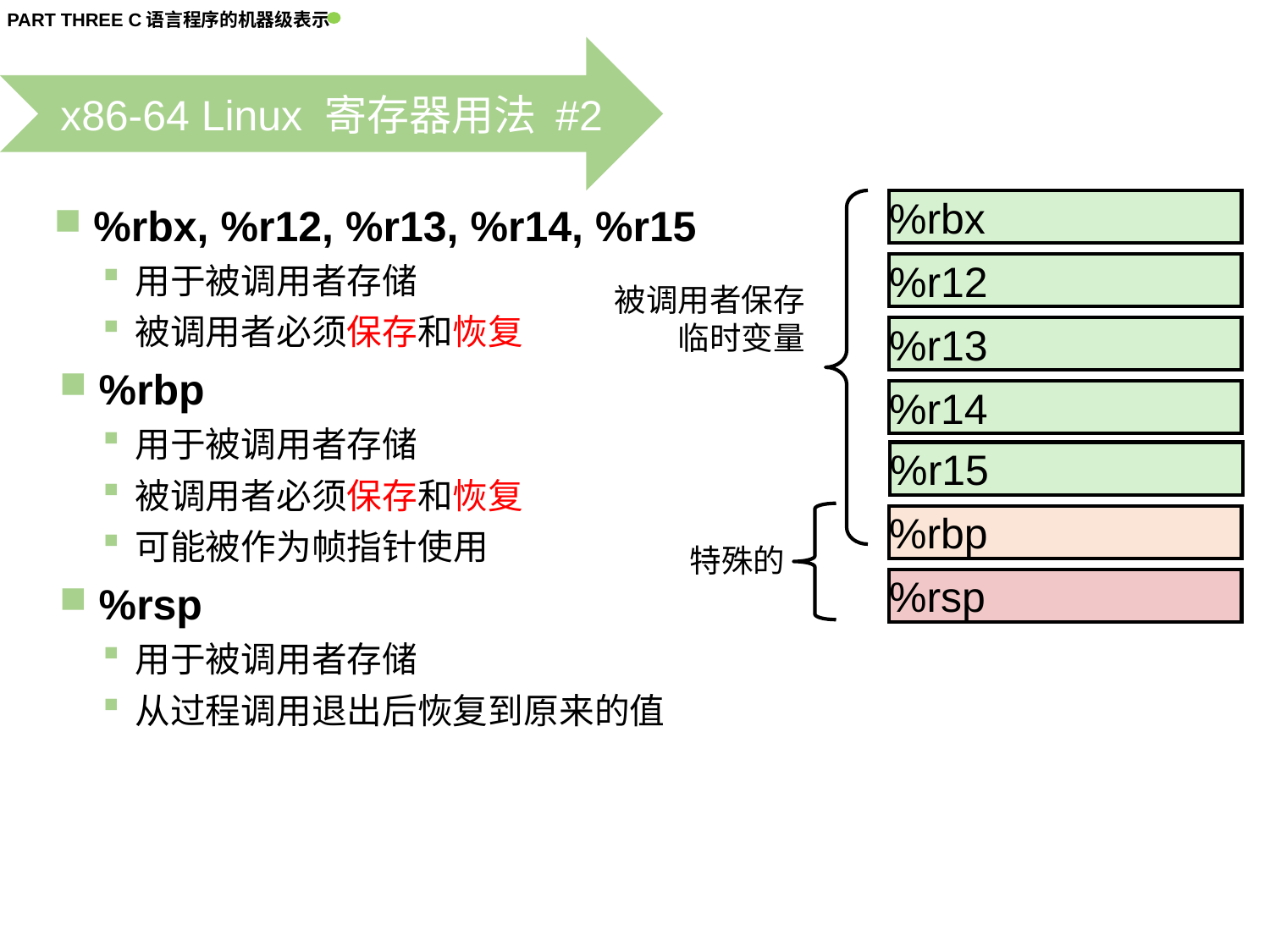

PART THREE C语言程序的机器级表示

x86-64 Linux 寄存器用法 #2

%rbx
%rbx, %r12, %r13, %r14, %r15
用于被调用者存储
被调用者必须保存和恢复
%rbp
用于被调用者存储
被调用者必须保存和恢复
可能被作为帧指针使用
%rsp
用于被调用者存储
从过程调用退出后恢复到原来的值

%r12
被调用者保存
临时变量
%r13
%r14
%r15

%rbp
特殊的
%rsp